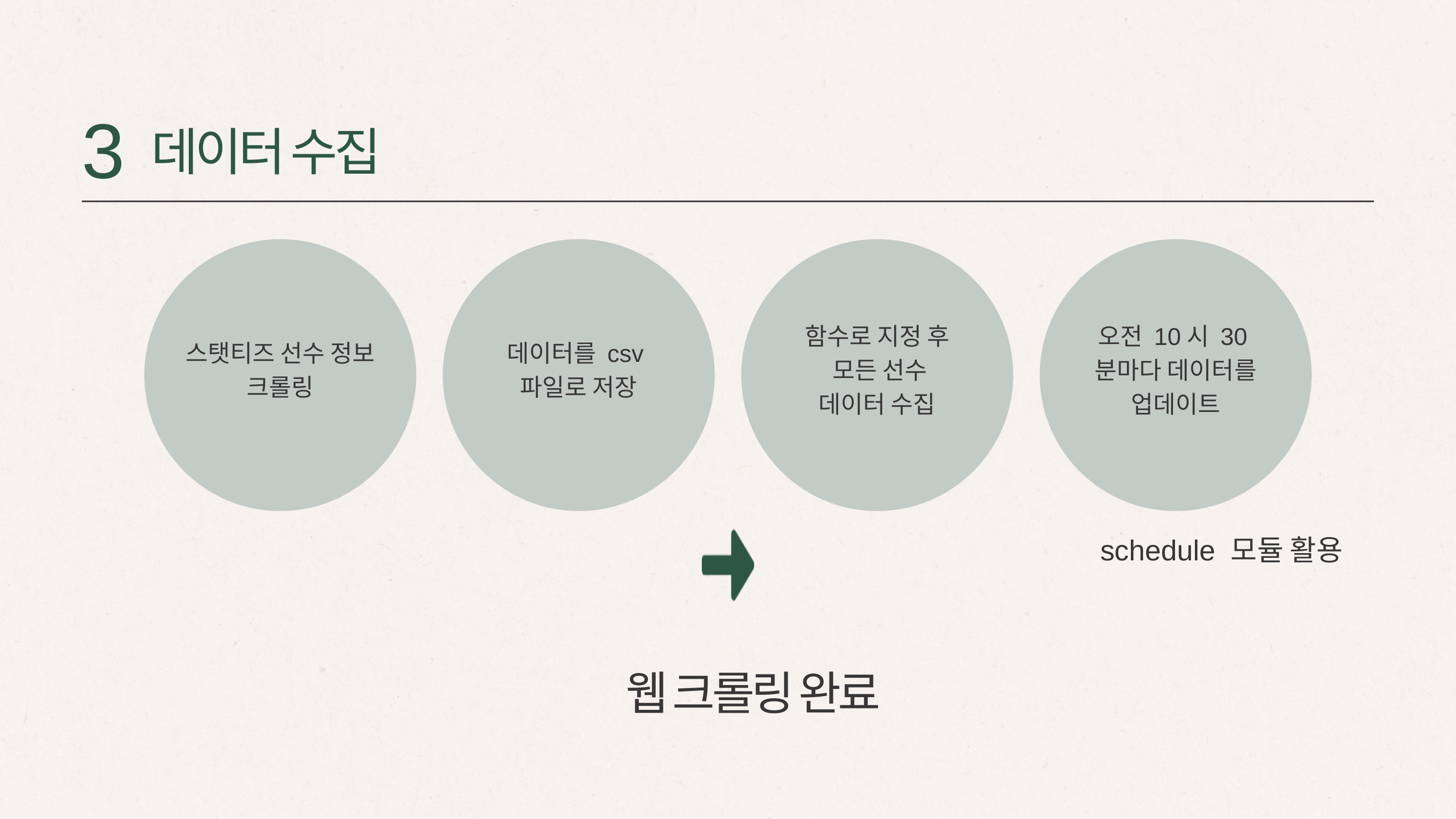

3
데이터 수집

스탯티즈 선수 정보 크롤링

데이터를 csv
파일로 저장

함수로 지정 후
 모든 선수
데이터 수집

오전 10시 30분마다 데이터를 업데이트
 schedule 모듈 활용

웹 크롤링 완료